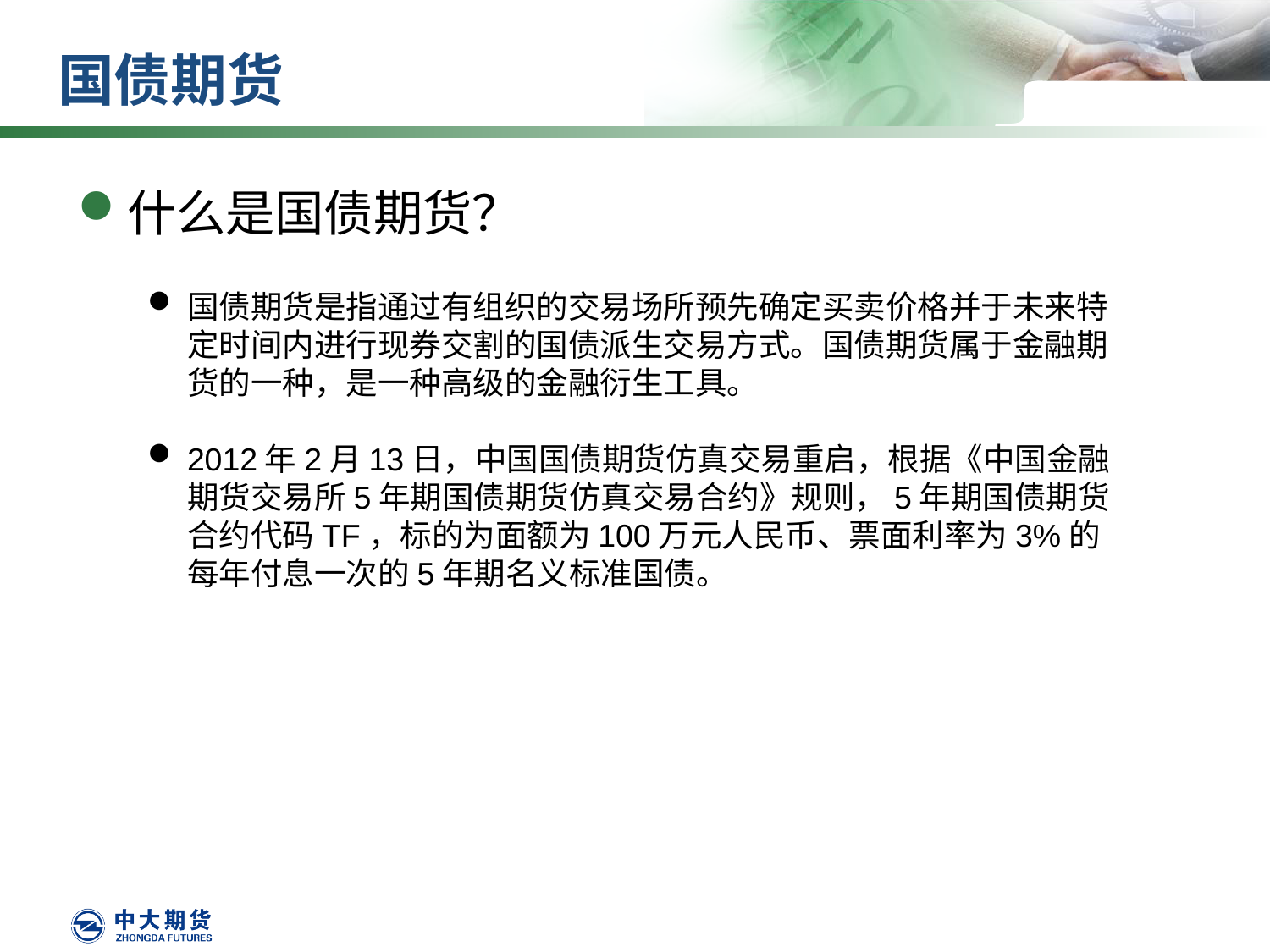

# 国债期货
什么是国债期货？
国债期货是指通过有组织的交易场所预先确定买卖价格并于未来特定时间内进行现券交割的国债派生交易方式。国债期货属于金融期货的一种，是一种高级的金融衍生工具。

2012年2月13日，中国国债期货仿真交易重启，根据《中国金融期货交易所5年期国债期货仿真交易合约》规则，5年期国债期货合约代码TF，标的为面额为100万元人民币、票面利率为3%的每年付息一次的5年期名义标准国债。